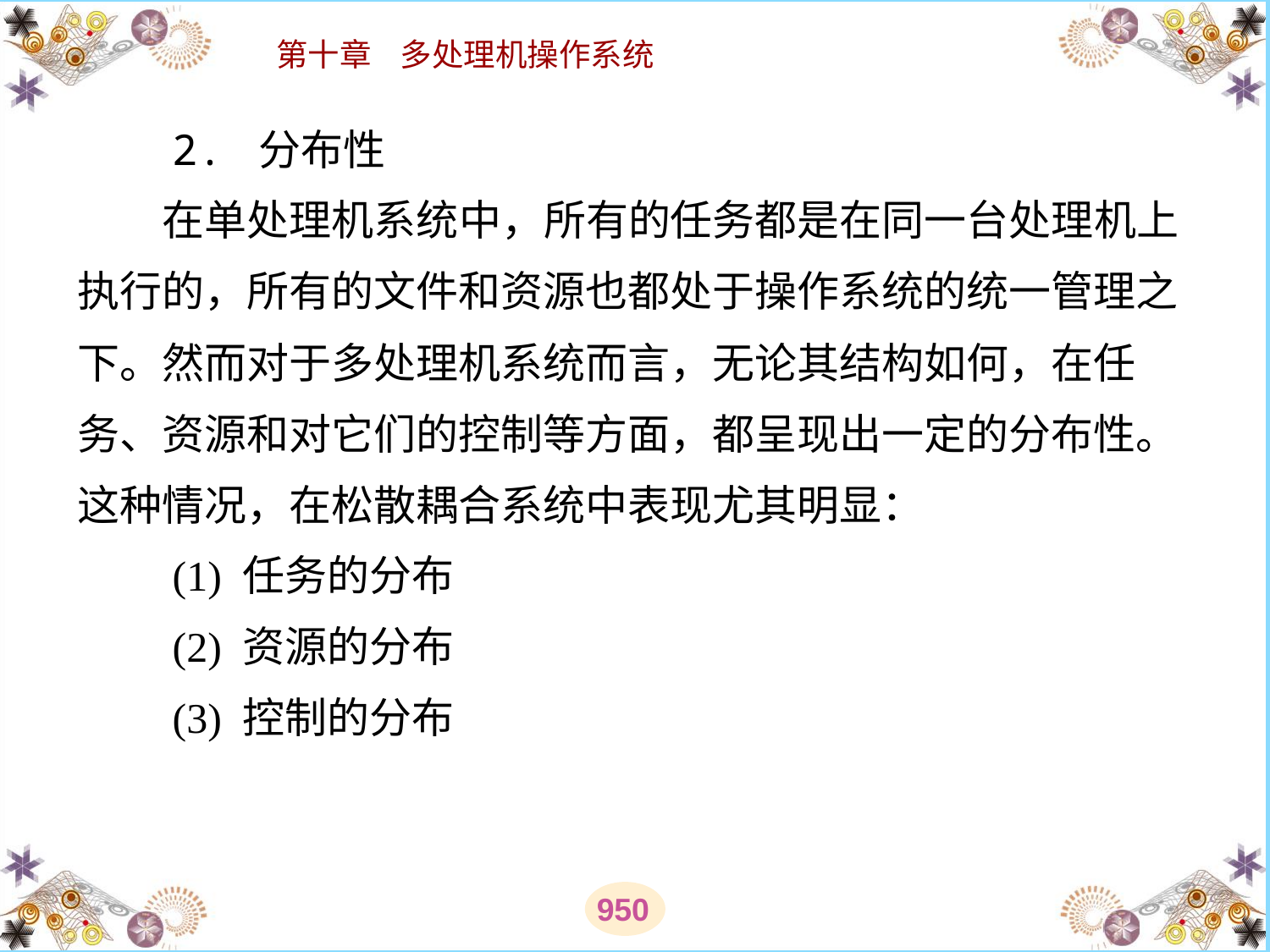

# 2. 分布性 　　在单处理机系统中，所有的任务都是在同一台处理机上执行的，所有的文件和资源也都处于操作系统的统一管理之下。然而对于多处理机系统而言，无论其结构如何，在任务、资源和对它们的控制等方面，都呈现出一定的分布性。这种情况，在松散耦合系统中表现尤其明显： 　　(1) 任务的分布 　　(2) 资源的分布 　　(3) 控制的分布